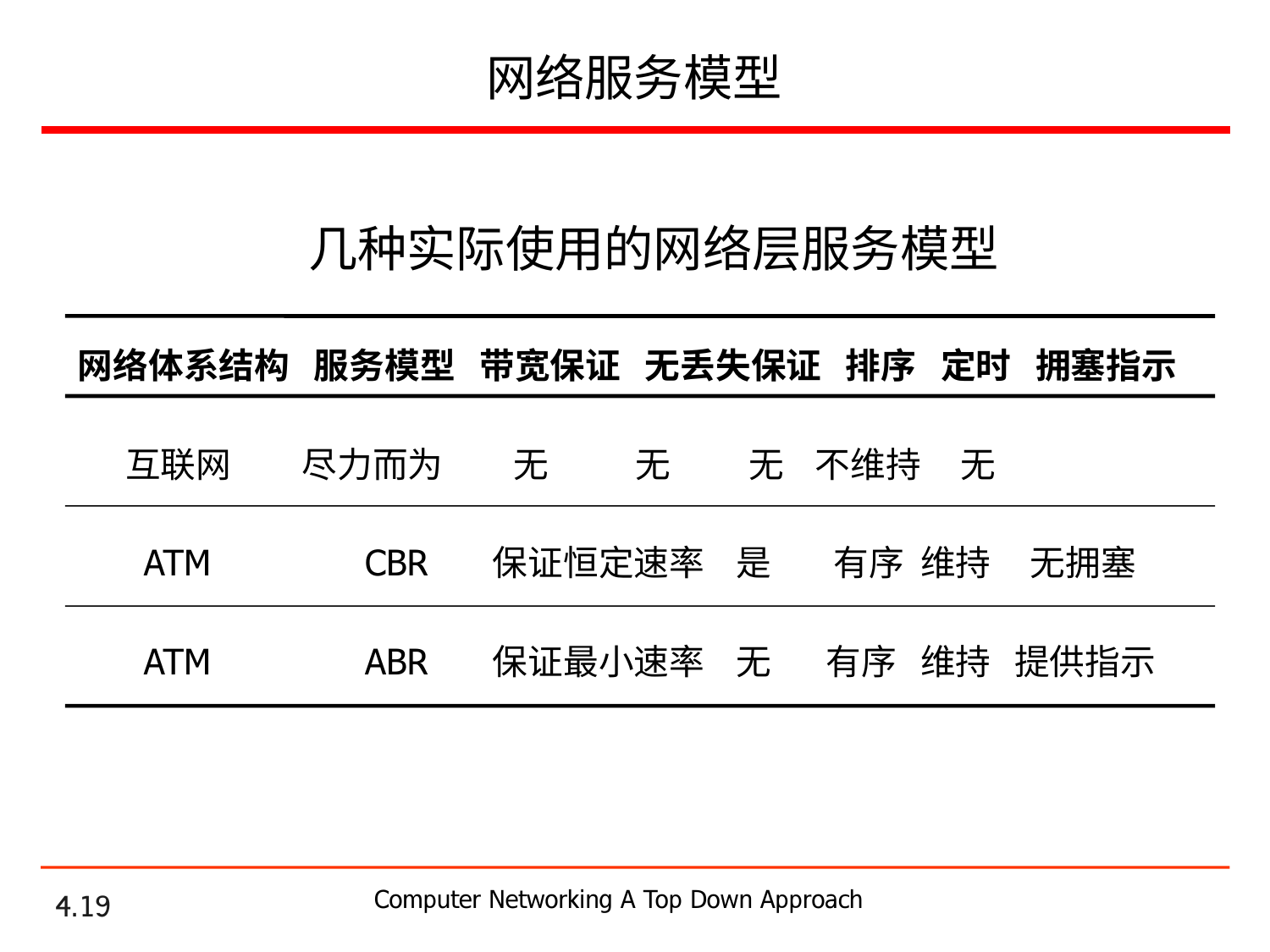

# 网络服务模型
几种实际使用的网络层服务模型

网络体系结构   服务模型   带宽保证   无丢失保证   排序   定时   拥塞指示

     互联网         尽力而为         无           无          无    不维持     无

      ATM              CBR     保证恒定速率    是        有序  维持     无拥塞

      ATM              ABR     保证最小速率    无       有序   维持   提供指示